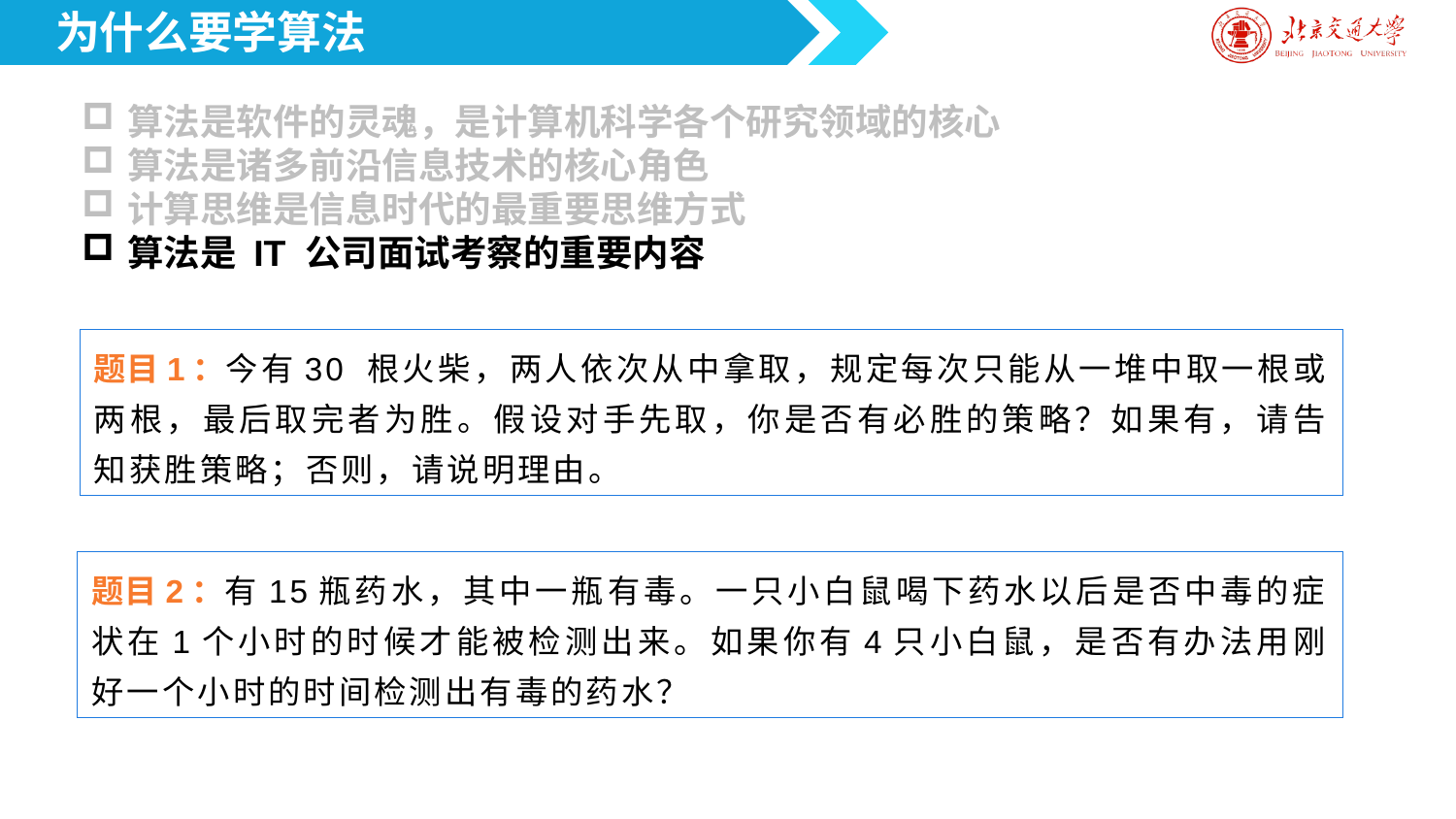

为什么要学算法
算法是软件的灵魂，是计算机科学各个研究领域的核心
算法是诸多前沿信息技术的核心角色
计算思维是信息时代的最重要思维方式
算法是 IT 公司面试考察的重要内容
题目1：今有30 根火柴，两人依次从中拿取，规定每次只能从一堆中取一根或两根，最后取完者为胜。假设对手先取，你是否有必胜的策略？如果有，请告知获胜策略；否则，请说明理由。
题目2：有15瓶药水，其中一瓶有毒。一只小白鼠喝下药水以后是否中毒的症状在1个小时的时候才能被检测出来。如果你有4只小白鼠，是否有办法用刚好一个小时的时间检测出有毒的药水？